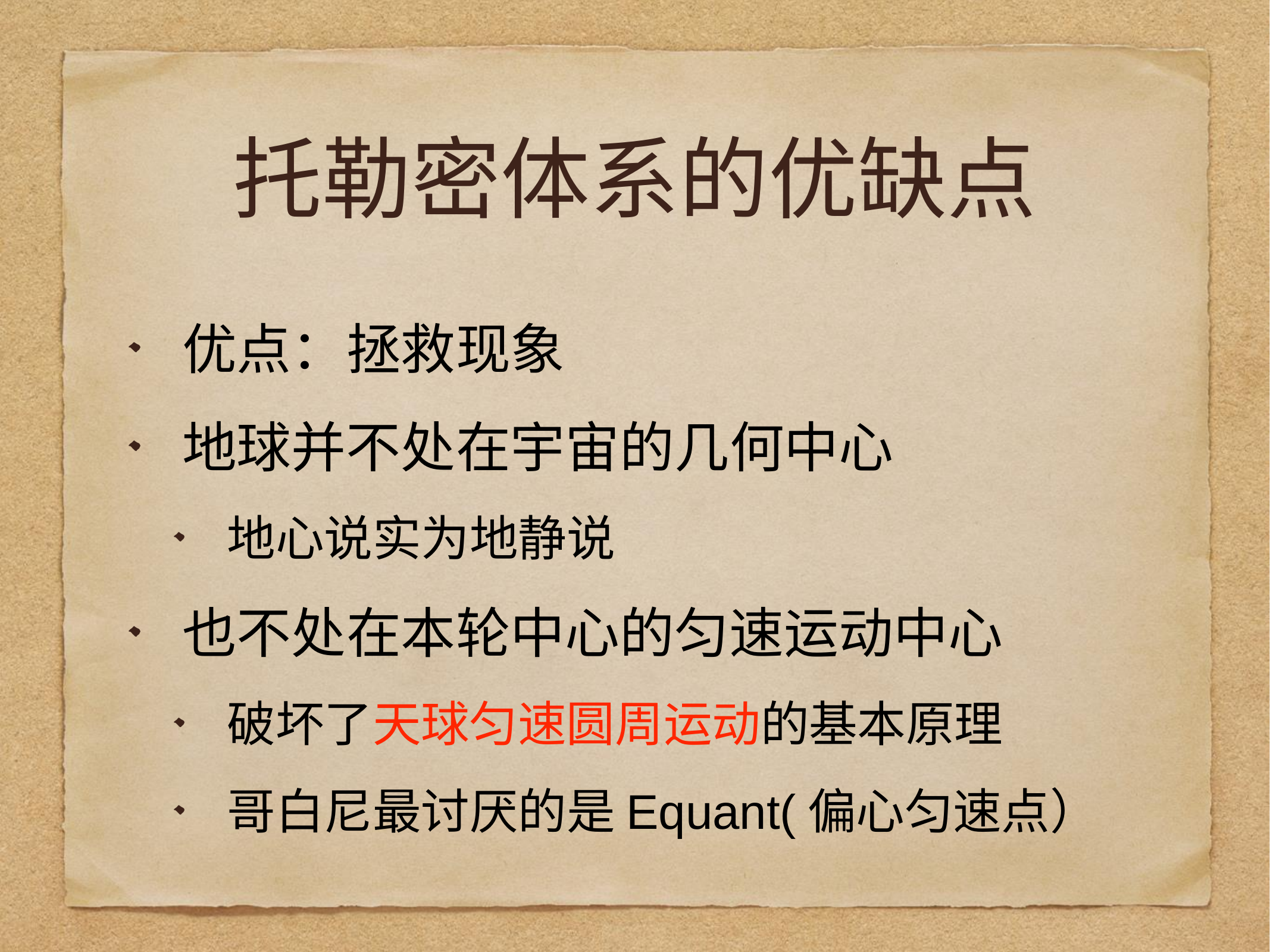

# 托勒密体系的优缺点
优点：拯救现象
地球并不处在宇宙的几何中心
地心说实为地静说
也不处在本轮中心的匀速运动中心
破坏了天球匀速圆周运动的基本原理
哥白尼最讨厌的是Equant(偏心匀速点）